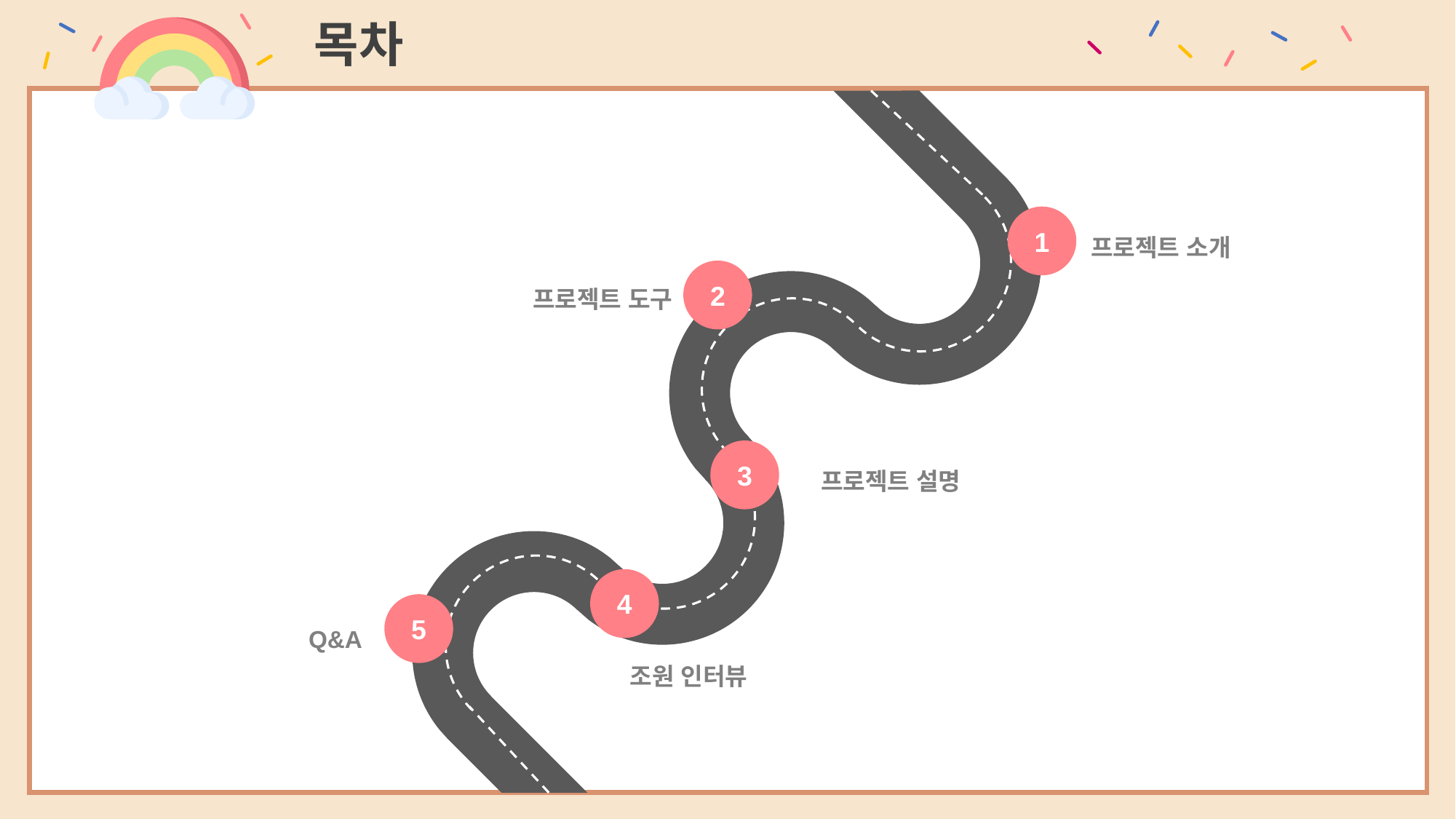

목차

1
프로젝트 소개
2
프로젝트 도구
3
프로젝트 설명
4
5
Q&A
조원 인터뷰